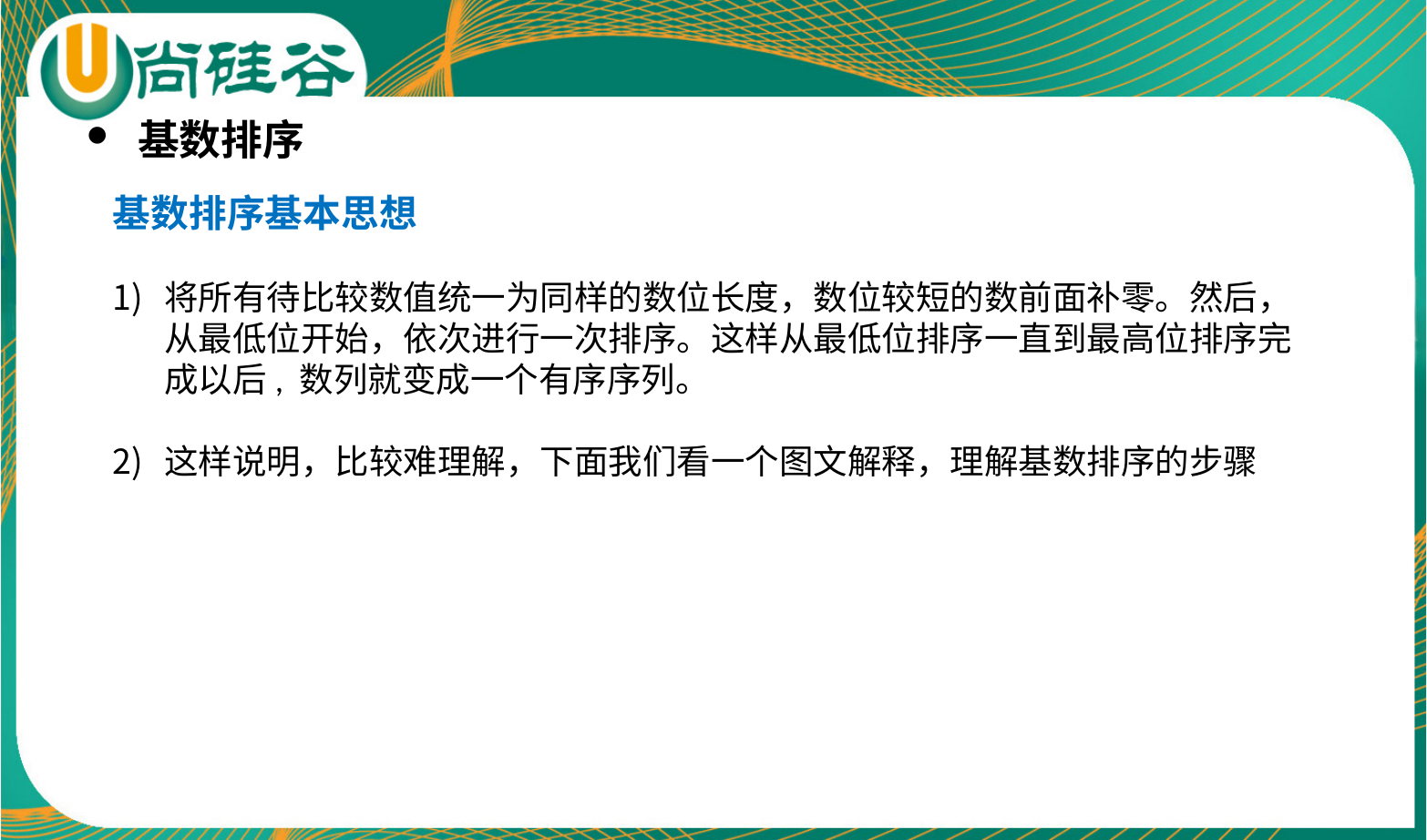

基数排序
基数排序基本思想

将所有待比较数值统一为同样的数位长度，数位较短的数前面补零。然后，从最低位开始，依次进行一次排序。这样从最低位排序一直到最高位排序完成以后, 数列就变成一个有序序列。

这样说明，比较难理解，下面我们看一个图文解释，理解基数排序的步骤